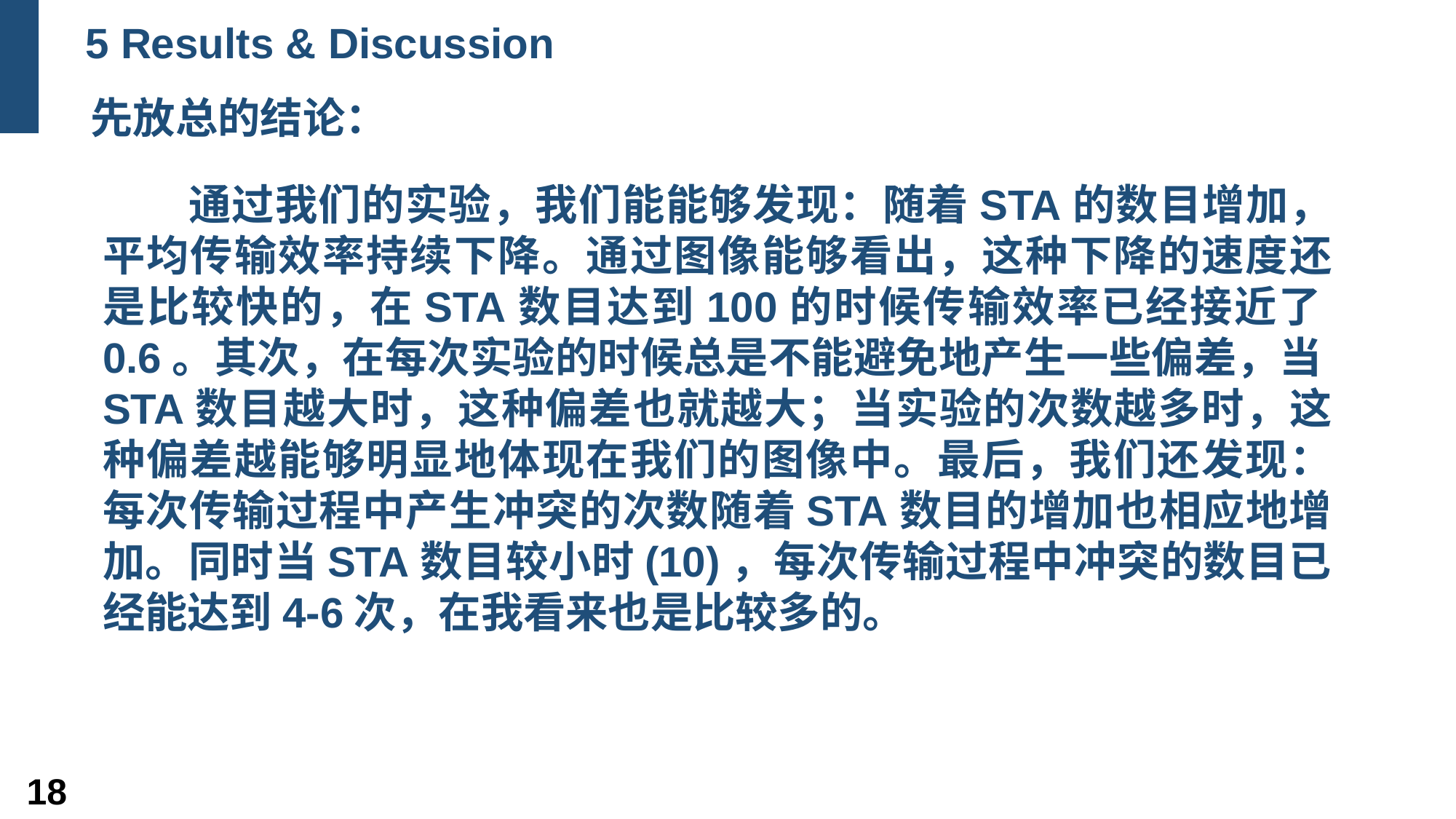

5 Results & Discussion
先放总的结论：
       通过我们的实验，我们能能够发现：随着STA的数目增加，平均传输效率持续下降。通过图像能够看出，这种下降的速度还是比较快的，在STA数目达到100的时候传输效率已经接近了0.6。其次，在每次实验的时候总是不能避免地产生一些偏差，当STA数目越大时，这种偏差也就越大；当实验的次数越多时，这种偏差越能够明显地体现在我们的图像中。最后，我们还发现：每次传输过程中产生冲突的次数随着STA数目的增加也相应地增加。同时当STA数目较小时(10)，每次传输过程中冲突的数目已经能达到4-6次，在我看来也是比较多的。
18